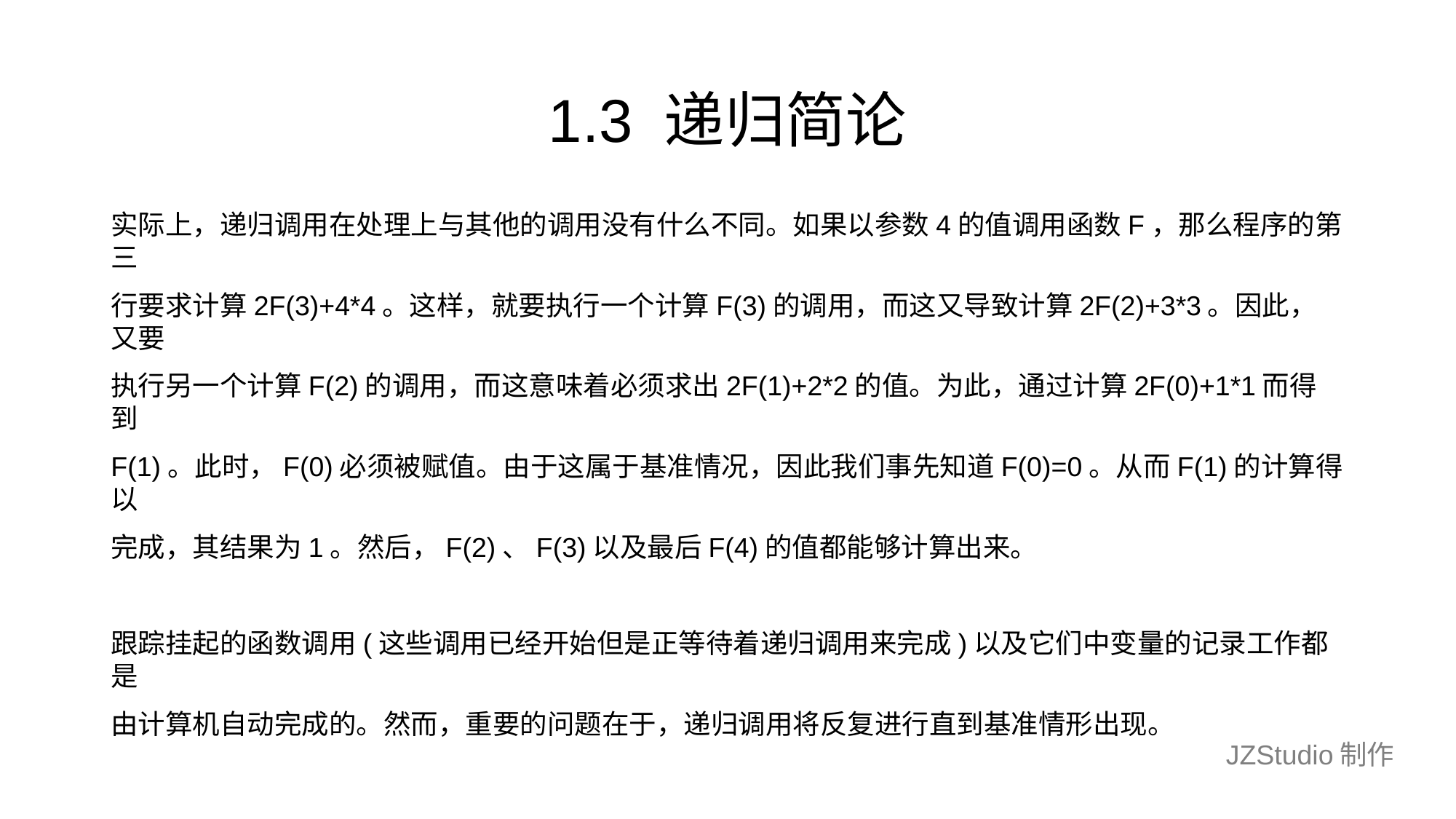

# 1.3 递归简论
实际上，递归调用在处理上与其他的调用没有什么不同。如果以参数4的值调用函数F，那么程序的第三
行要求计算2F(3)+4*4。这样，就要执行一个计算F(3)的调用，而这又导致计算2F(2)+3*3。因此，又要
执行另一个计算F(2)的调用，而这意味着必须求出2F(1)+2*2的值。为此，通过计算2F(0)+1*1而得到
F(1)。此时，F(0)必须被赋值。由于这属于基准情况，因此我们事先知道F(0)=0。从而F(1)的计算得以
完成，其结果为1。然后，F(2)、F(3)以及最后F(4)的值都能够计算出来。

跟踪挂起的函数调用(这些调用已经开始但是正等待着递归调用来完成)以及它们中变量的记录工作都是
由计算机自动完成的。然而，重要的问题在于，递归调用将反复进行直到基准情形出现。